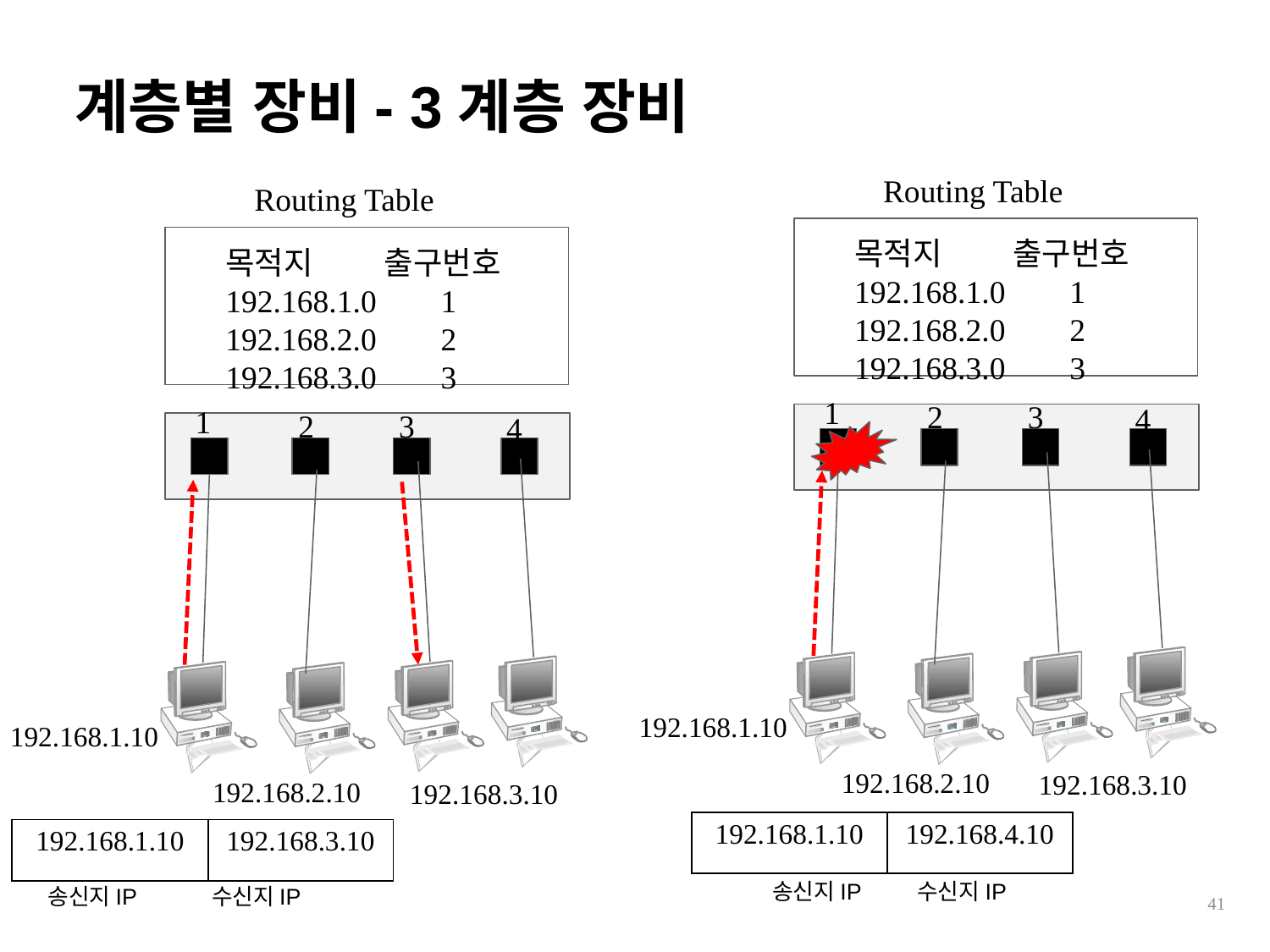

계층별 장비- 3계층 장비

Routing Table
Routing Table

목적지        출구번호
192.168.1.0        1
192.168.2.0        2
192.168.3.0        3

목적지        출구번호
192.168.1.0        1
192.168.2.0        2
192.168.3.0        3
1
3
2
4
1
3
2
4

192.168.1.10
192.168.1.10
192.168.2.10
192.168.3.10
192.168.2.10
192.168.3.10
| 192.168.1.10 | 192.168.4.10 |
| --- | --- |
| 192.168.1.10 | 192.168.3.10 |
| --- | --- |
송신지IP        수신지IP
송신지IP           수신지IP
41